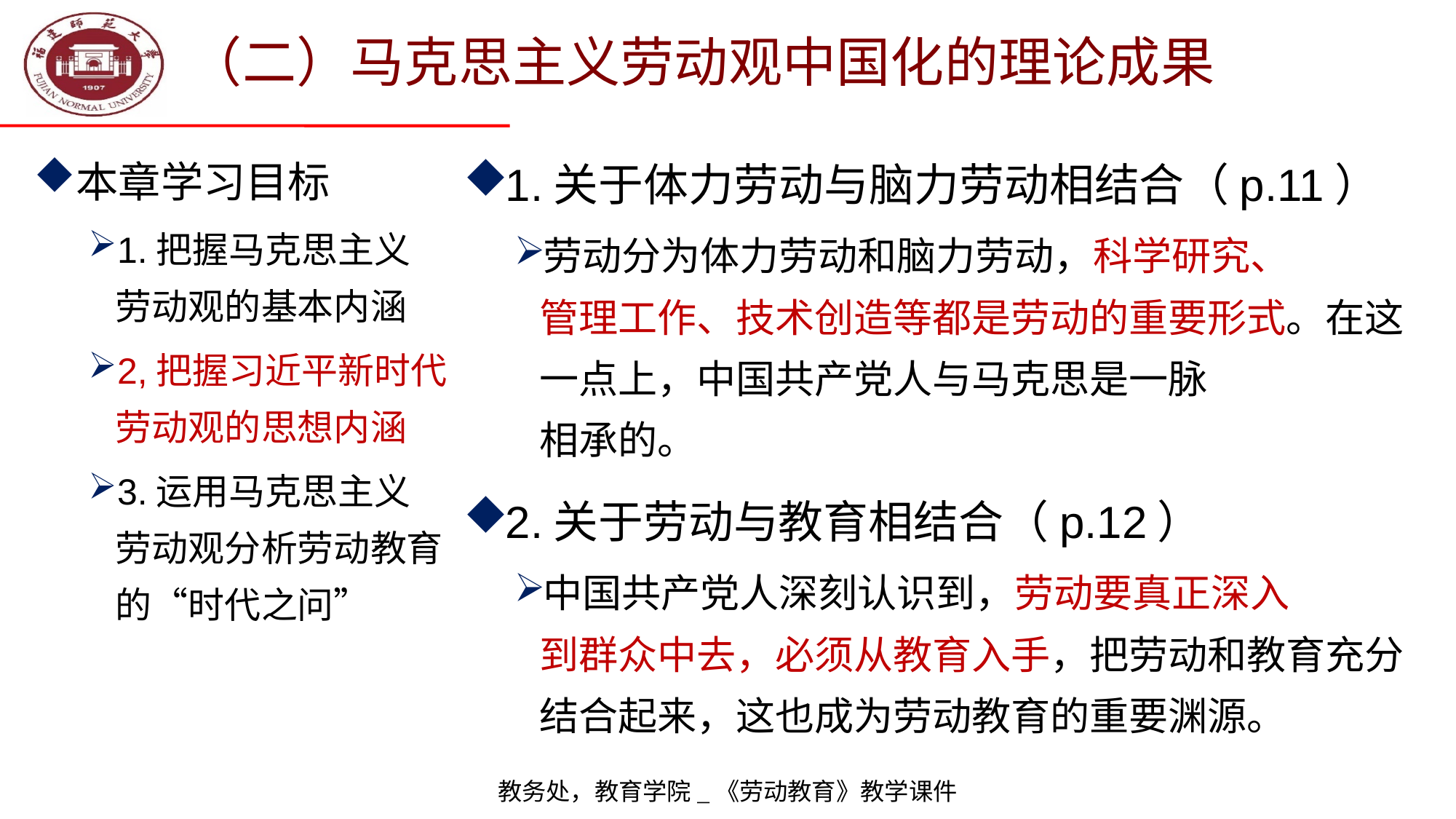

# （二）马克思主义劳动观中国化的理论成果
本章学习目标
1.把握马克思主义
劳动观的基本内涵
2,把握习近平新时代劳动观的思想内涵
3.运用马克思主义
劳动观分析劳动教育的“时代之问”
1.关于体力劳动与脑力劳动相结合（p.11）
劳动分为体力劳动和脑力劳动，科学研究、
管理工作、技术创造等都是劳动的重要形式。在这一点上，中国共产党人与马克思是一脉
相承的。
2.关于劳动与教育相结合（p.12）
中国共产党人深刻认识到，劳动要真正深入
到群众中去，必须从教育入手，把劳动和教育充分结合起来，这也成为劳动教育的重要渊源。